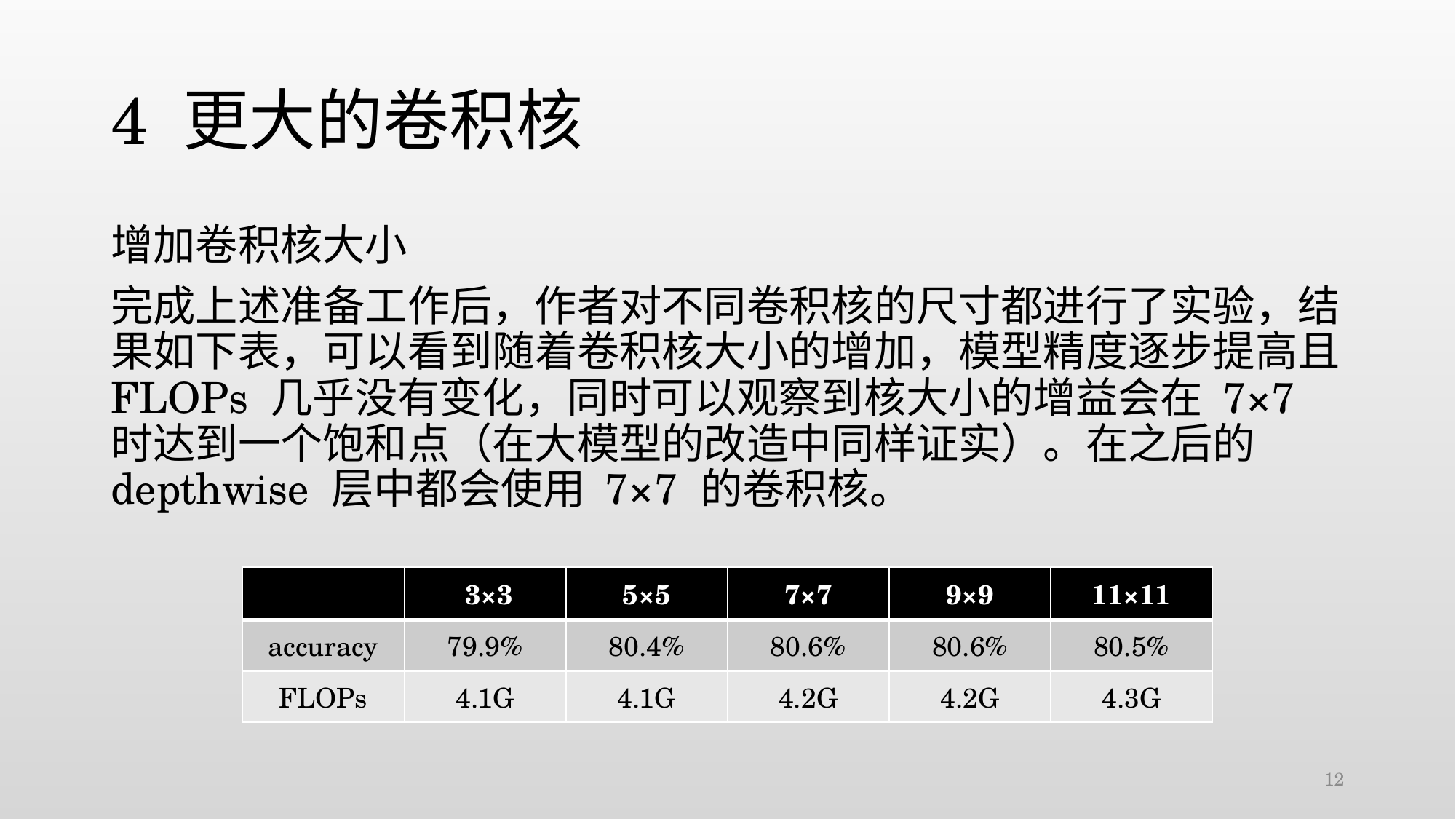

# 4 更大的卷积核
增加卷积核大小
完成上述准备工作后，作者对不同卷积核的尺寸都进行了实验，结果如下表，可以看到随着卷积核大小的增加，模型精度逐步提高且 FLOPs 几乎没有变化，同时可以观察到核大小的增益会在 7×7 时达到一个饱和点（在大模型的改造中同样证实）。在之后的 depthwise 层中都会使用 7×7 的卷积核。

|  | 3×3 | 5×5 | 7×7 | 9×9 | 11×11 |
| --- | --- | --- | --- | --- | --- |
| accuracy | 79.9% | 80.4% | 80.6% | 80.6% | 80.5% |
| FLOPs | 4.1G | 4.1G | 4.2G | 4.2G | 4.3G |
12